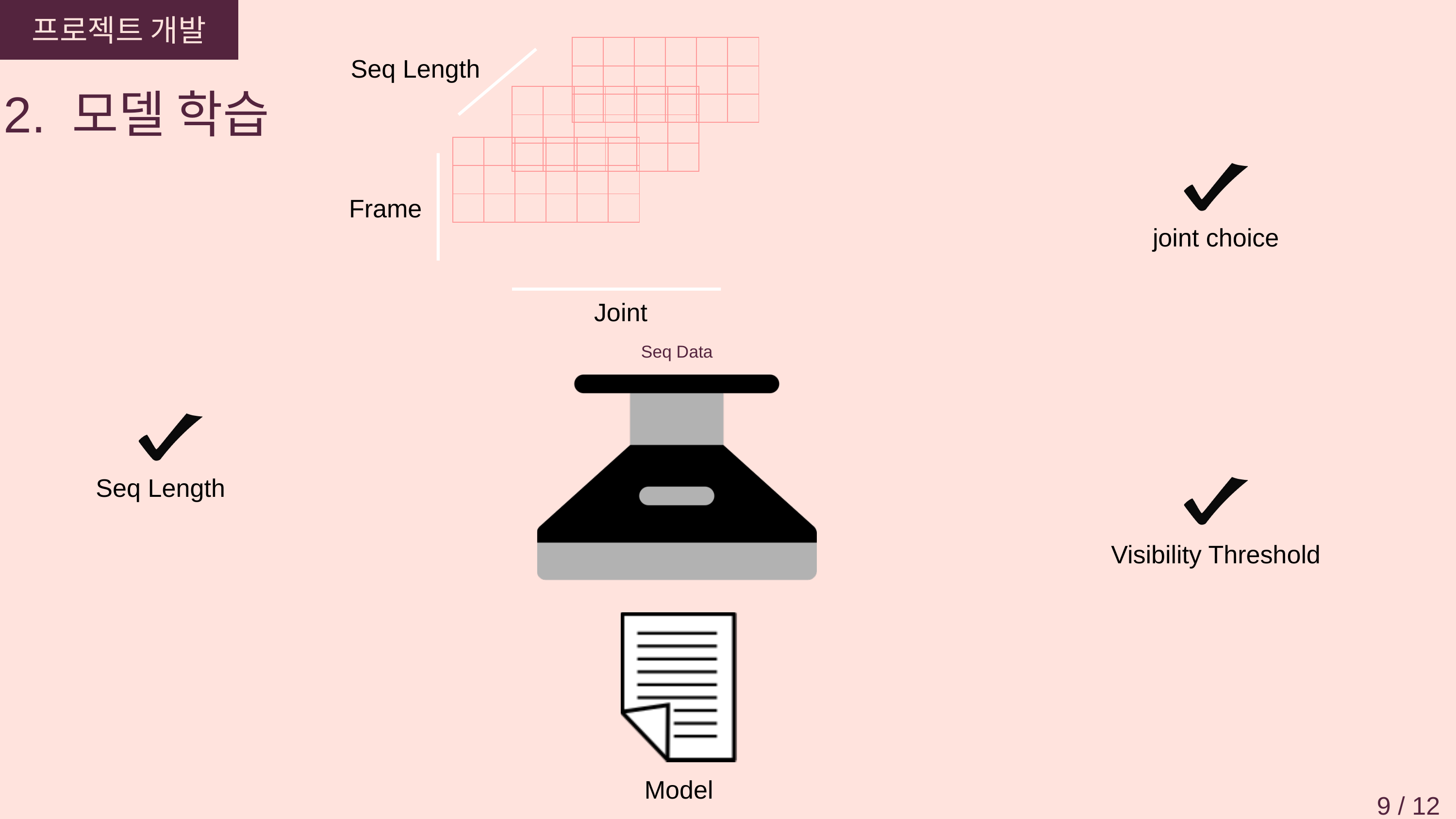

프로젝트 개발
|  |  |  |  |  |  |
| --- | --- | --- | --- | --- | --- |
|  |  |  |  |  |  |
|  |  |  |  |  |  |
Seq Length

2. 모델 학습
|  |  |  |  |  |  |
| --- | --- | --- | --- | --- | --- |
|  |  |  |  |  |  |
|  |  |  |  |  |  |
|  |  |  |  |  |  |
| --- | --- | --- | --- | --- | --- |
|  |  |  |  |  |  |
|  |  |  |  |  |  |

Frame
joint choice

Joint
Seq Data

Seq Length

Visibility Threshold

Model
9 / 12